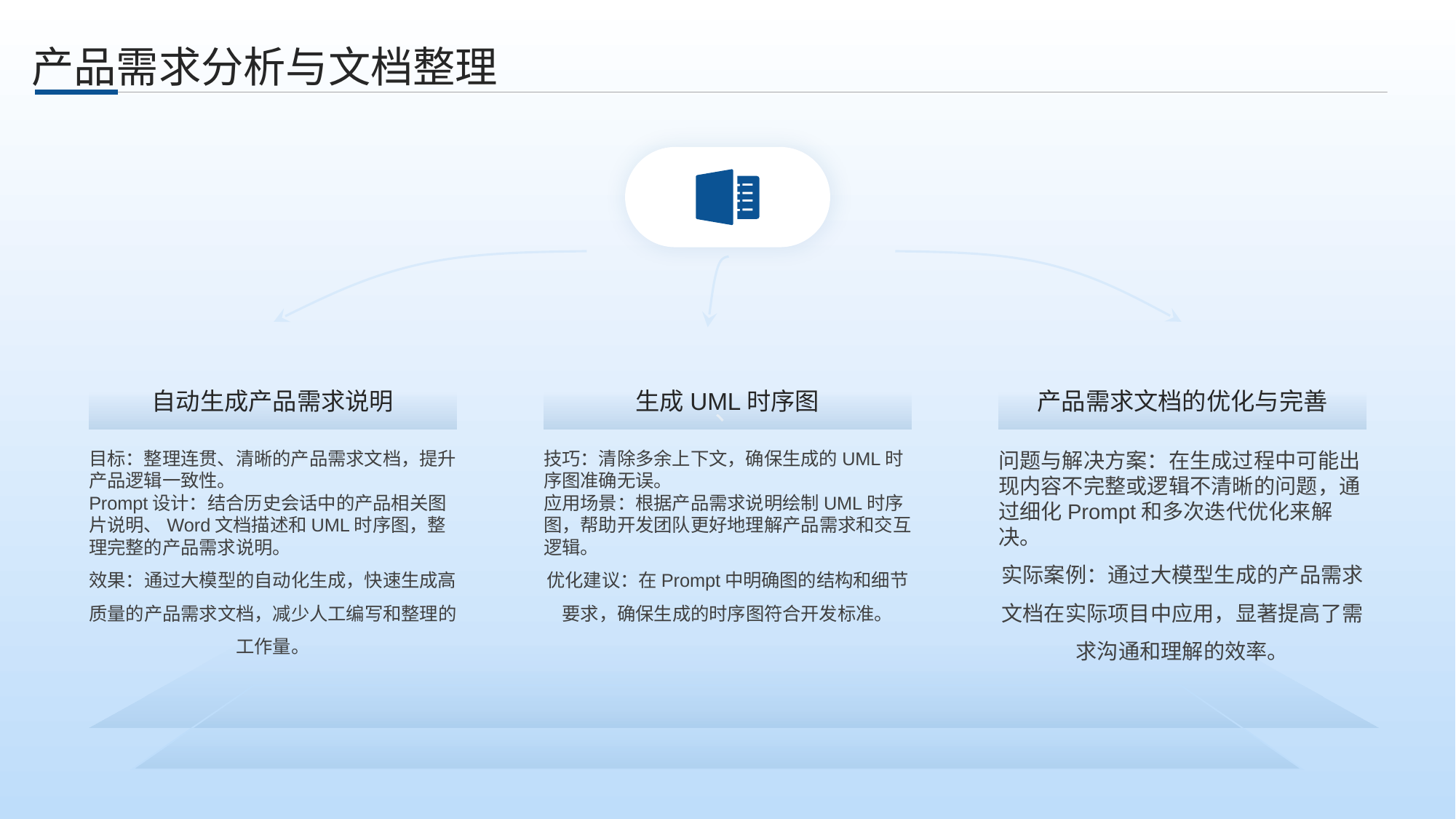

、
产品需求分析与文档整理

自动生成产品需求说明
生成UML时序图
产品需求文档的优化与完善

目标：整理连贯、清晰的产品需求文档，提升产品逻辑一致性。
Prompt设计：结合历史会话中的产品相关图片说明、Word文档描述和UML时序图，整理完整的产品需求说明。
效果：通过大模型的自动化生成，快速生成高质量的产品需求文档，减少人工编写和整理的工作量。
技巧：清除多余上下文，确保生成的UML时序图准确无误。
应用场景：根据产品需求说明绘制UML时序图，帮助开发团队更好地理解产品需求和交互逻辑。
优化建议：在Prompt中明确图的结构和细节要求，确保生成的时序图符合开发标准。
问题与解决方案：在生成过程中可能出现内容不完整或逻辑不清晰的问题，通过细化Prompt和多次迭代优化来解决。
实际案例：通过大模型生成的产品需求文档在实际项目中应用，显著提高了需求沟通和理解的效率。